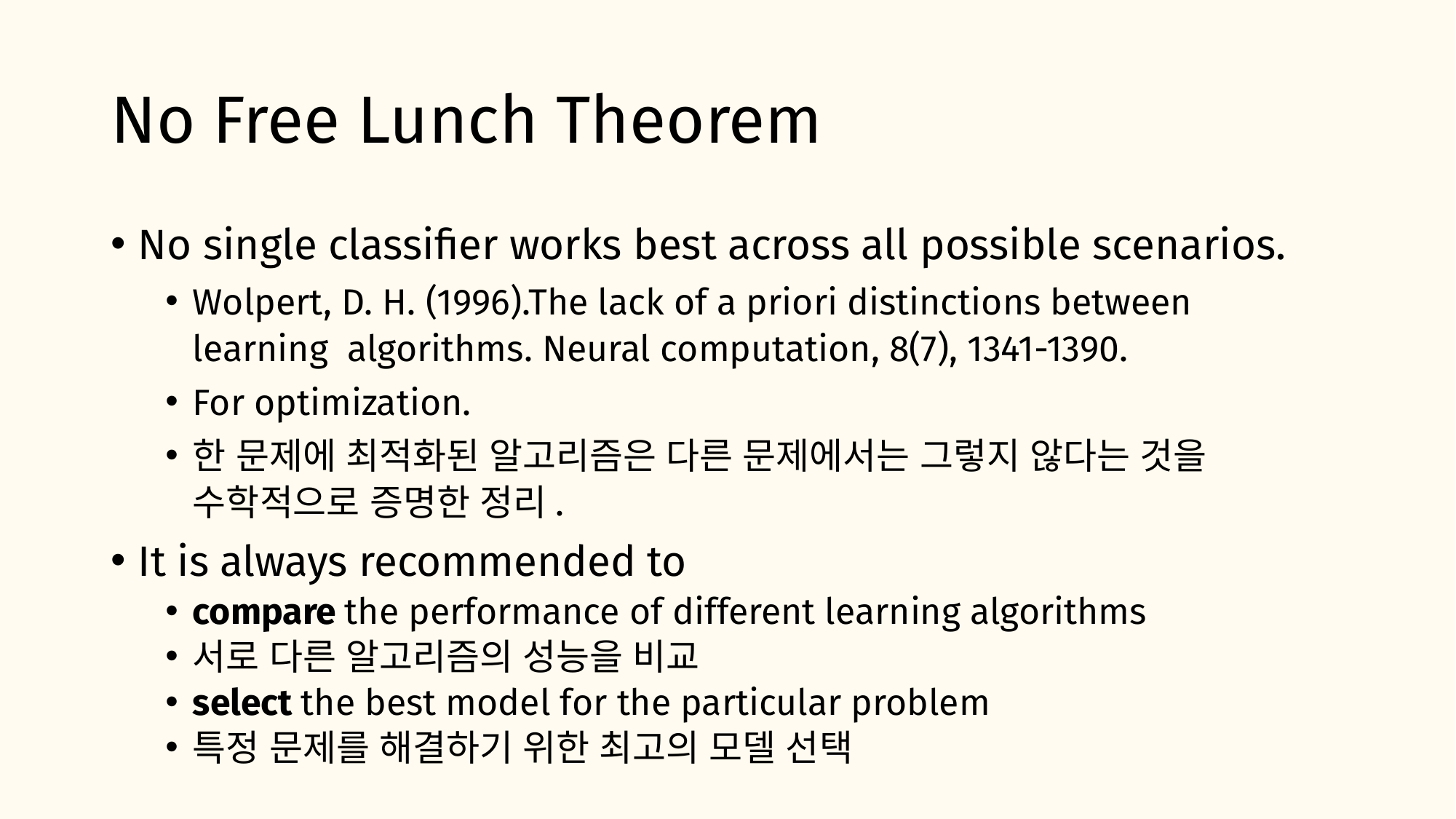

# No Free Lunch Theorem
No single classifier works best across all possible scenarios.
Wolpert, D. H. (1996).The lack of a priori distinctions between learning  algorithms. Neural computation, 8(7), 1341-1390.
For optimization.
한 문제에 최적화된 알고리즘은 다른 문제에서는 그렇지 않다는 것을 수학적으로 증명한 정리.
It is always recommended to
compare the performance of different learning algorithms
서로 다른 알고리즘의 성능을 비교
select the best model for the particular problem
특정 문제를 해결하기 위한 최고의 모델 선택